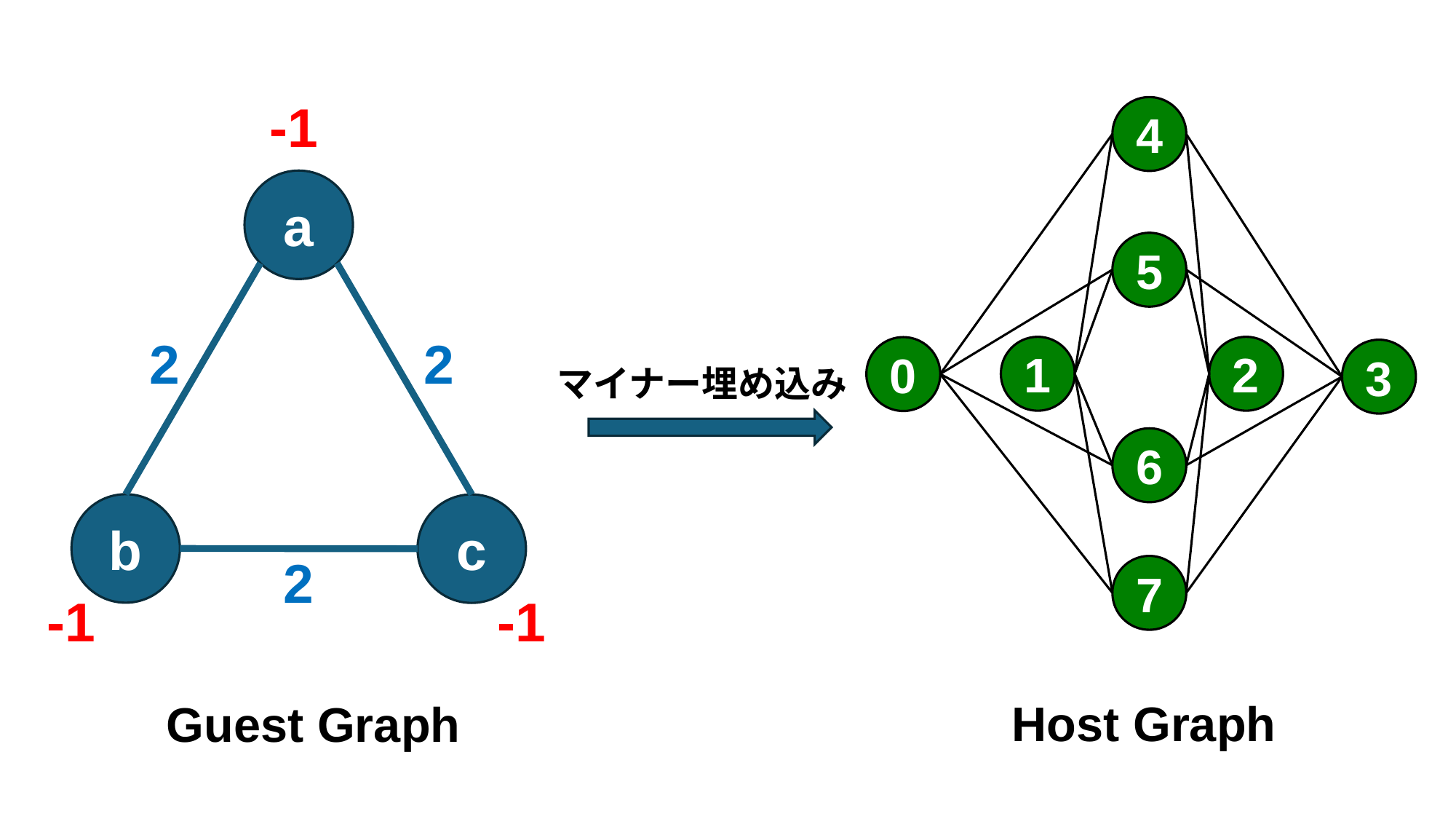

-1
a
2
2
b
c
2
-1
-1
4
5
1
2
0
3
6
7
マイナー埋め込み

Host Graph
Guest Graph